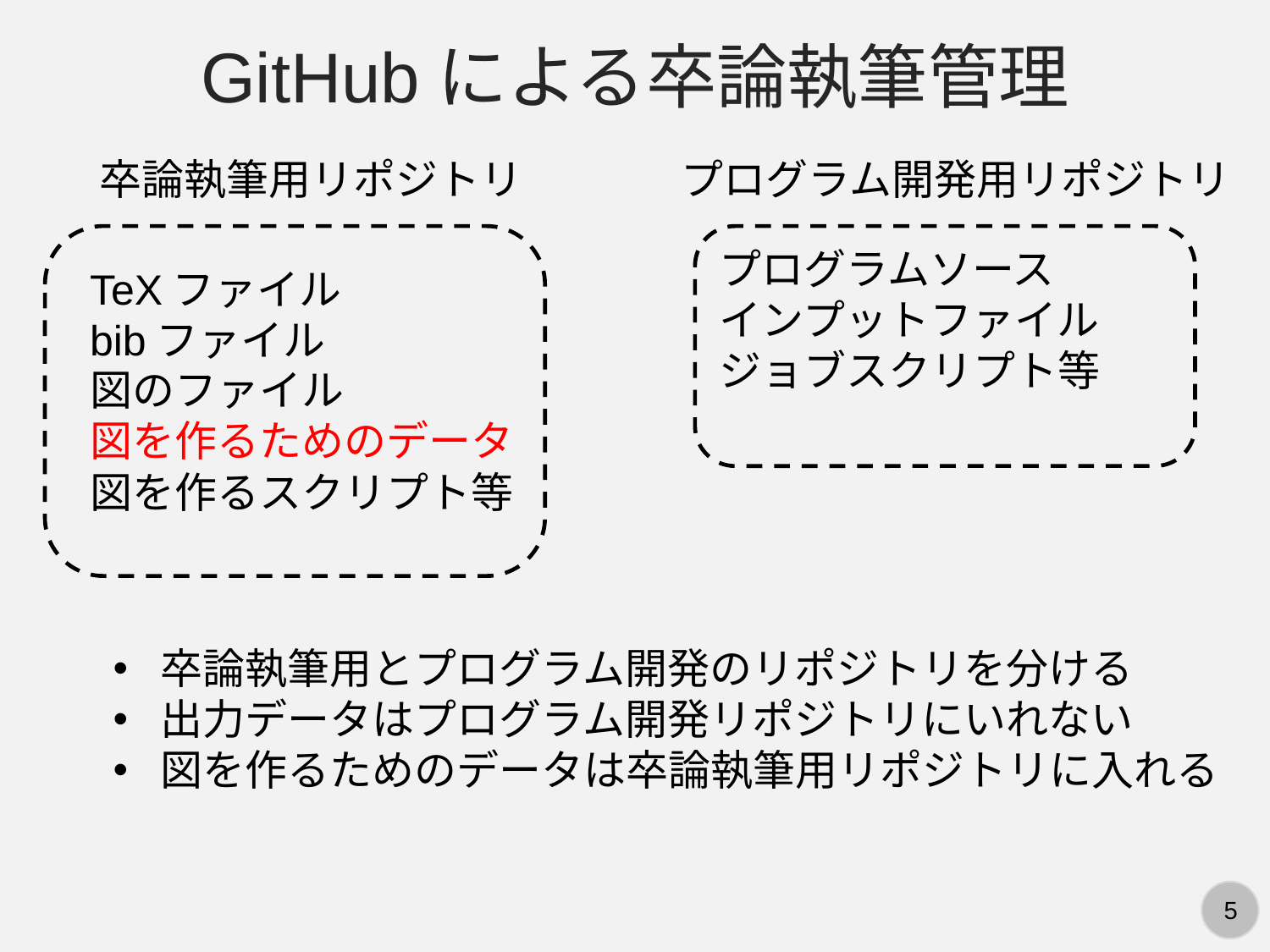

GitHubによる卒論執筆管理
卒論執筆用リポジトリ
プログラム開発用リポジトリ

プログラムソース
インプットファイル
ジョブスクリプト等
TeXファイル
bibファイル
図のファイル
図を作るためのデータ
図を作るスクリプト等
卒論執筆用とプログラム開発のリポジトリを分ける
出力データはプログラム開発リポジトリにいれない
図を作るためのデータは卒論執筆用リポジトリに入れる